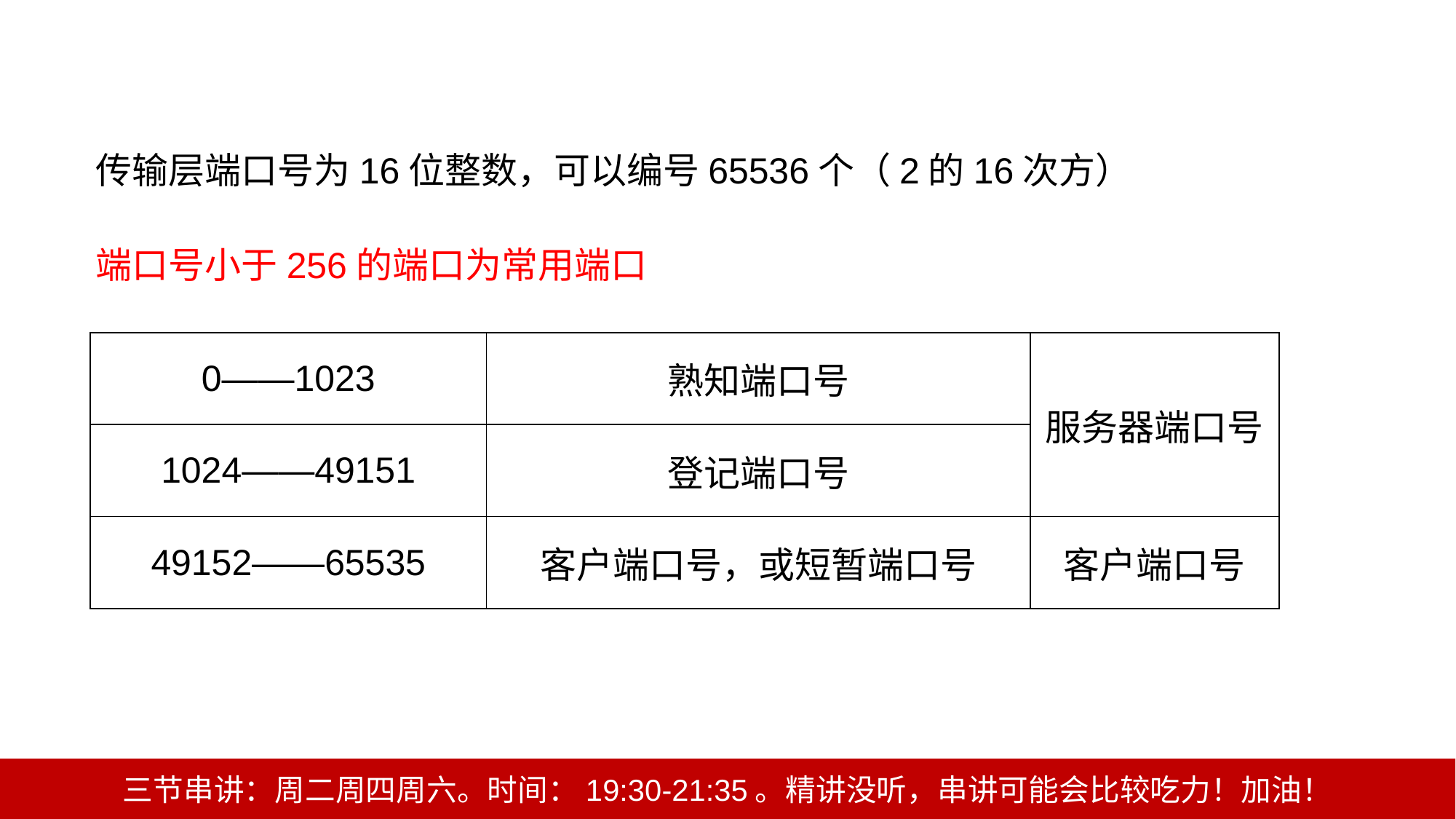

传输层端口号为16位整数，可以编号65536个（2的16次方）
端口号小于256的端口为常用端口
| 0——1023 | 熟知端口号 | 服务器端口号 |
| --- | --- | --- |
| 1024——49151 | 登记端口号 |  |
| 49152——65535 | 客户端口号，或短暂端口号 | 客户端口号 |